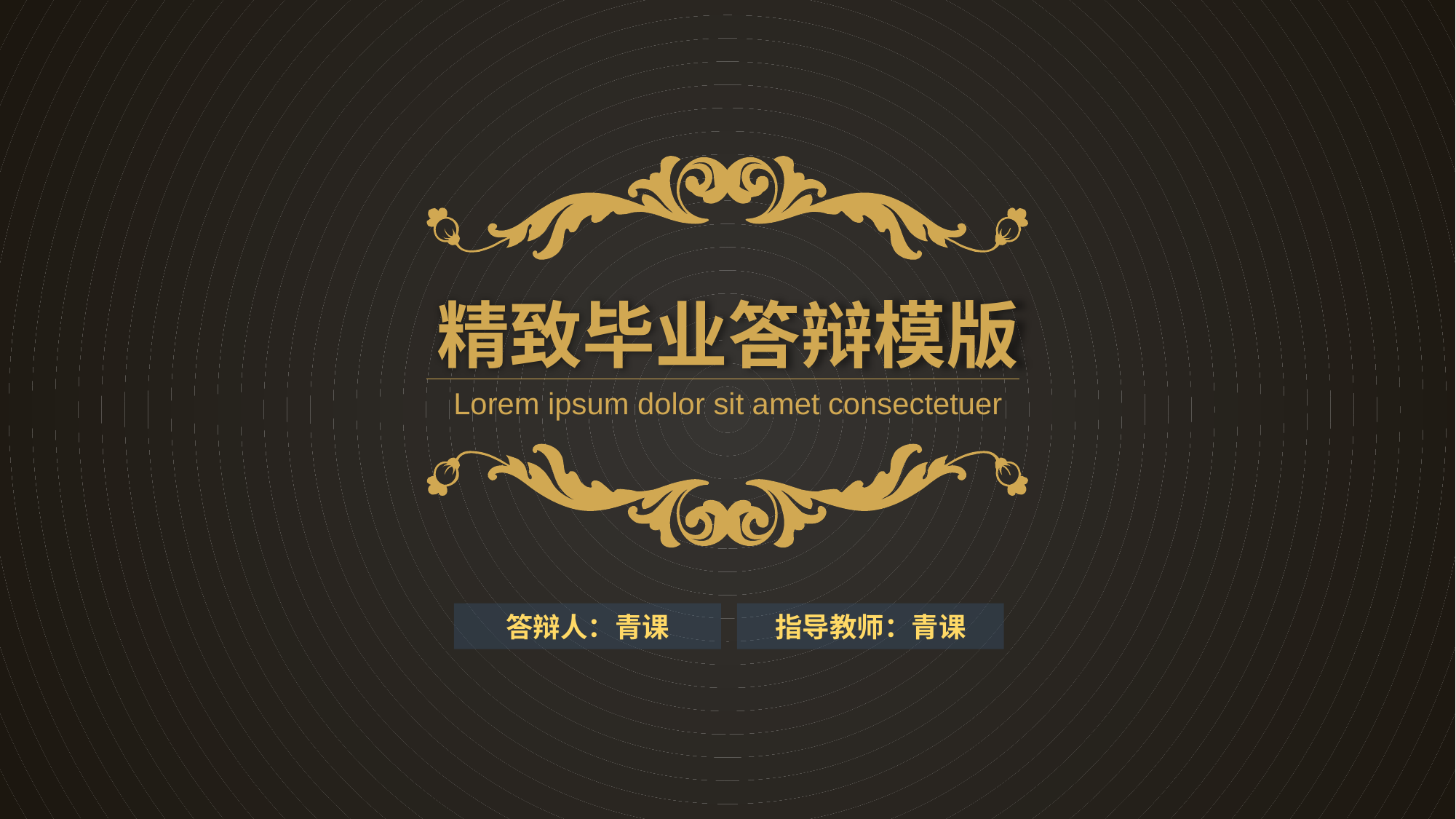

精致毕业答辩模版
Lorem ipsum dolor sit amet consectetuer
答辩人：青课
指导教师：青课